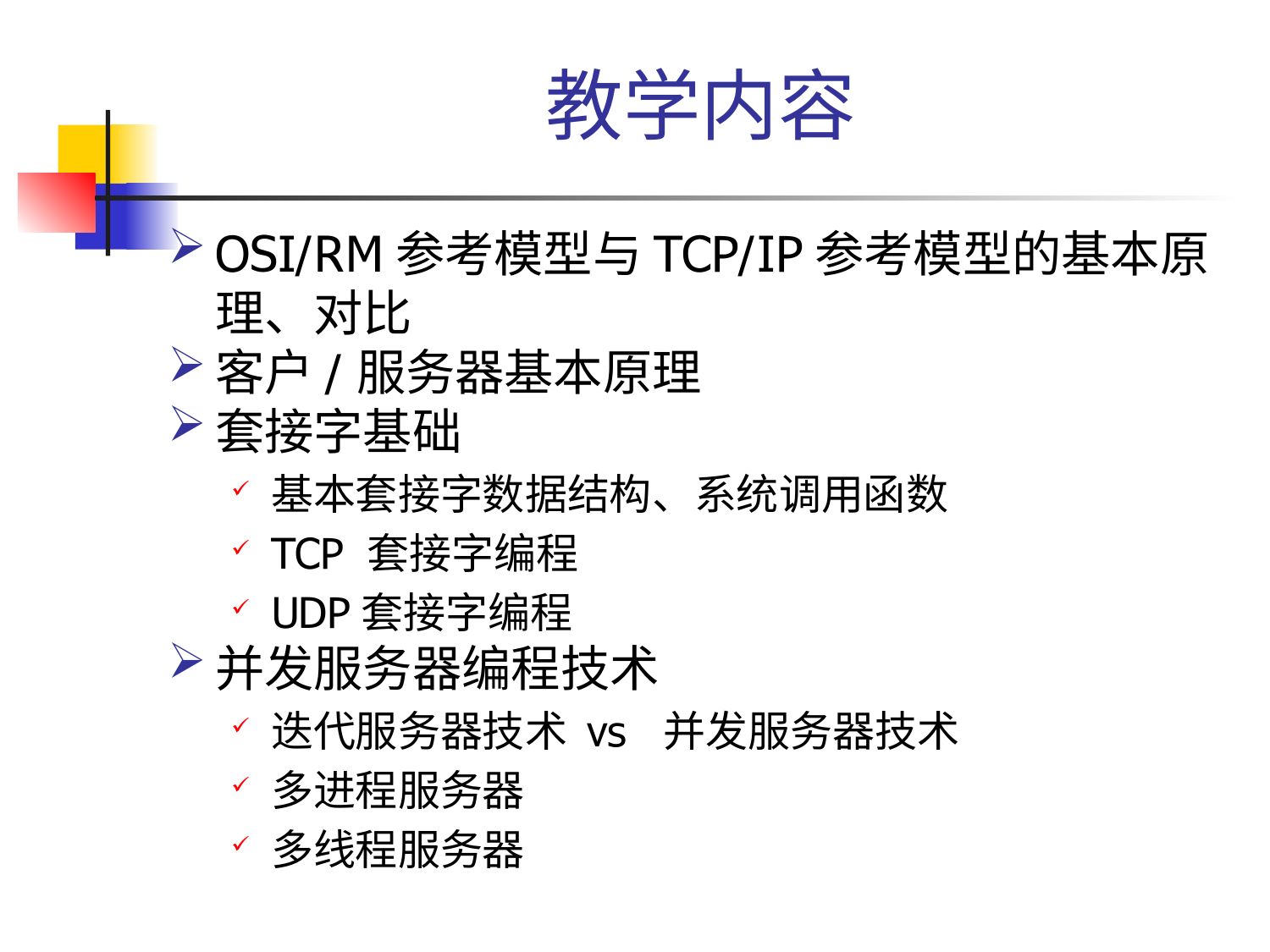

# 教学内容
OSI/RM参考模型与TCP/IP参考模型的基本原理、对比
客户/服务器基本原理
套接字基础
基本套接字数据结构、系统调用函数
TCP 套接字编程
UDP套接字编程
并发服务器编程技术
迭代服务器技术 vs  并发服务器技术
多进程服务器
多线程服务器